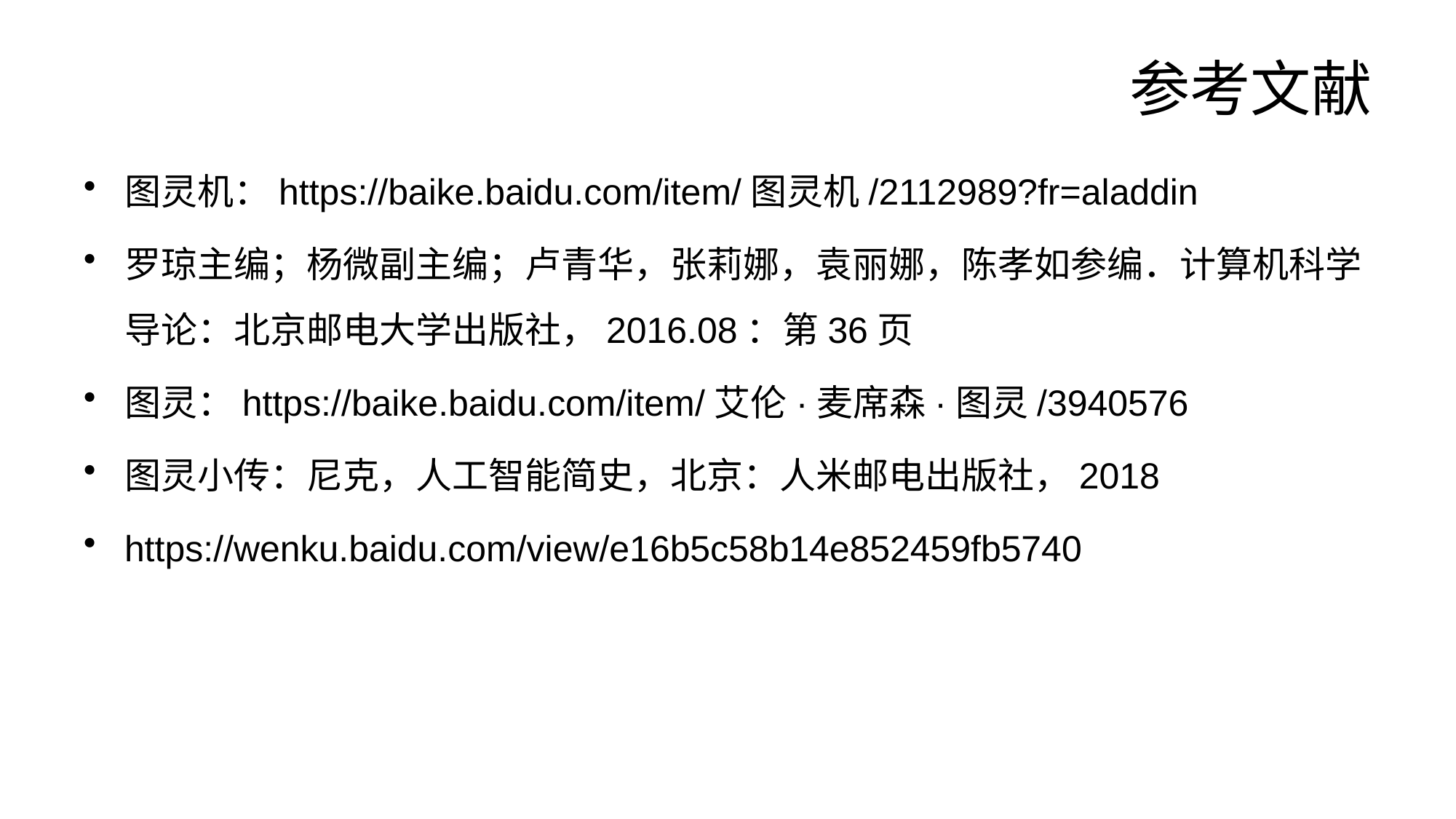

# 参考文献
图灵机：https://baike.baidu.com/item/图灵机/2112989?fr=aladdin
罗琼主编；杨微副主编；卢青华，张莉娜，袁丽娜，陈孝如参编．计算机科学导论：北京邮电大学出版社，2016.08：第36页
图灵：https://baike.baidu.com/item/艾伦·麦席森·图灵/3940576
图灵小传：尼克，人工智能简史，北京：人米邮电出版社，2018
https://wenku.baidu.com/view/e16b5c58b14e852459fb5740